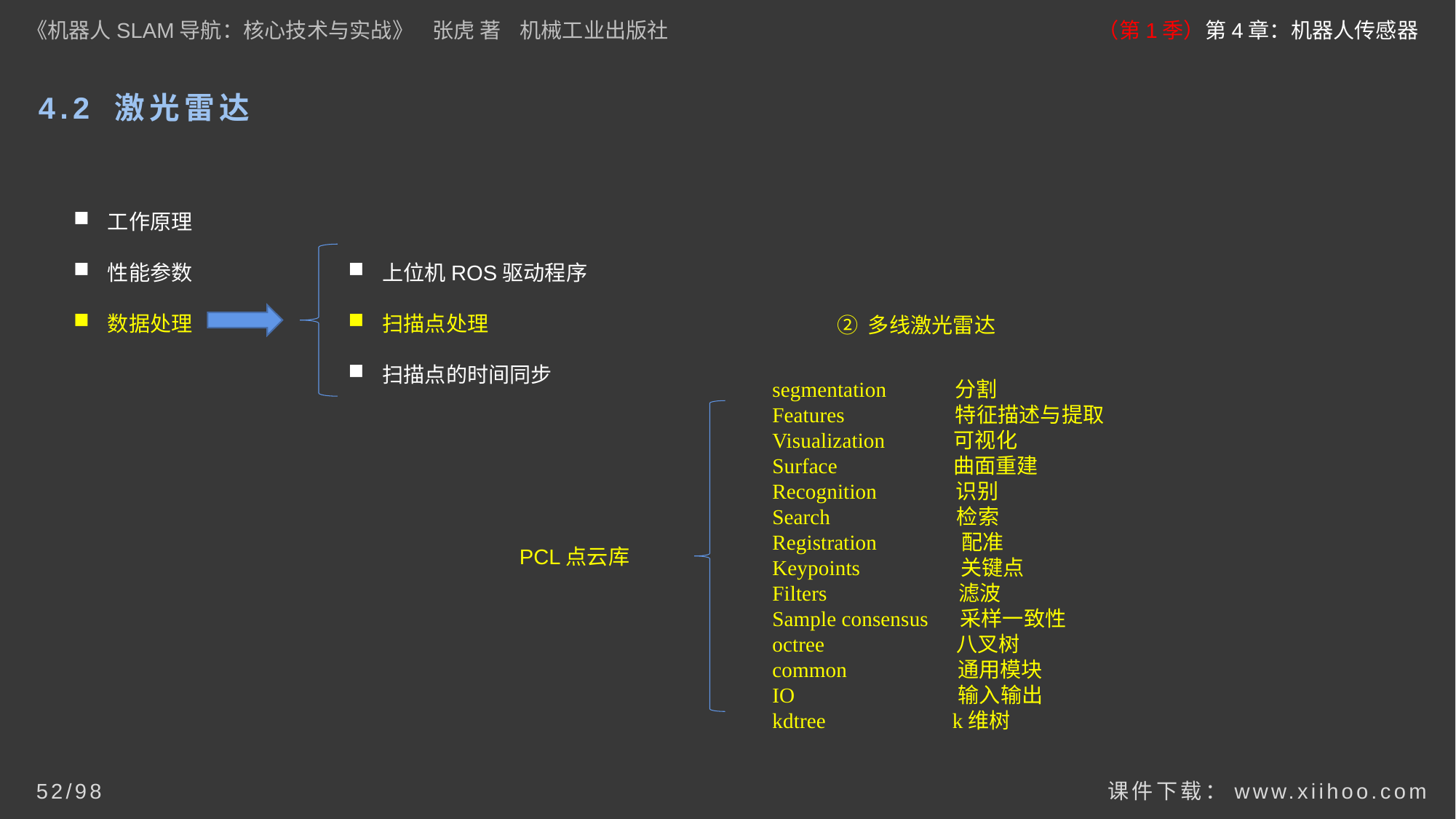

《机器人SLAM导航：核心技术与实战》    张虎 著    机械工业出版社
（第1季）第4章：机器人传感器
# 4.2 激光雷达
工作原理
性能参数
数据处理
上位机ROS驱动程序
扫描点处理
扫描点的时间同步

② 多线激光雷达
segmentation            分割
Features                    特征描述与提取
Visualization            可视化
Surface                     曲面重建
Recognition              识别
Search                       检索
Registration               配准
Keypoints                  关键点
Filters                        滤波
Sample consensus     采样一致性
octree                        八叉树
common                    通用模块
IO                              输入输出
kdtree                        k维树

PCL点云库
课件下载：www.xiihoo.com
52/98